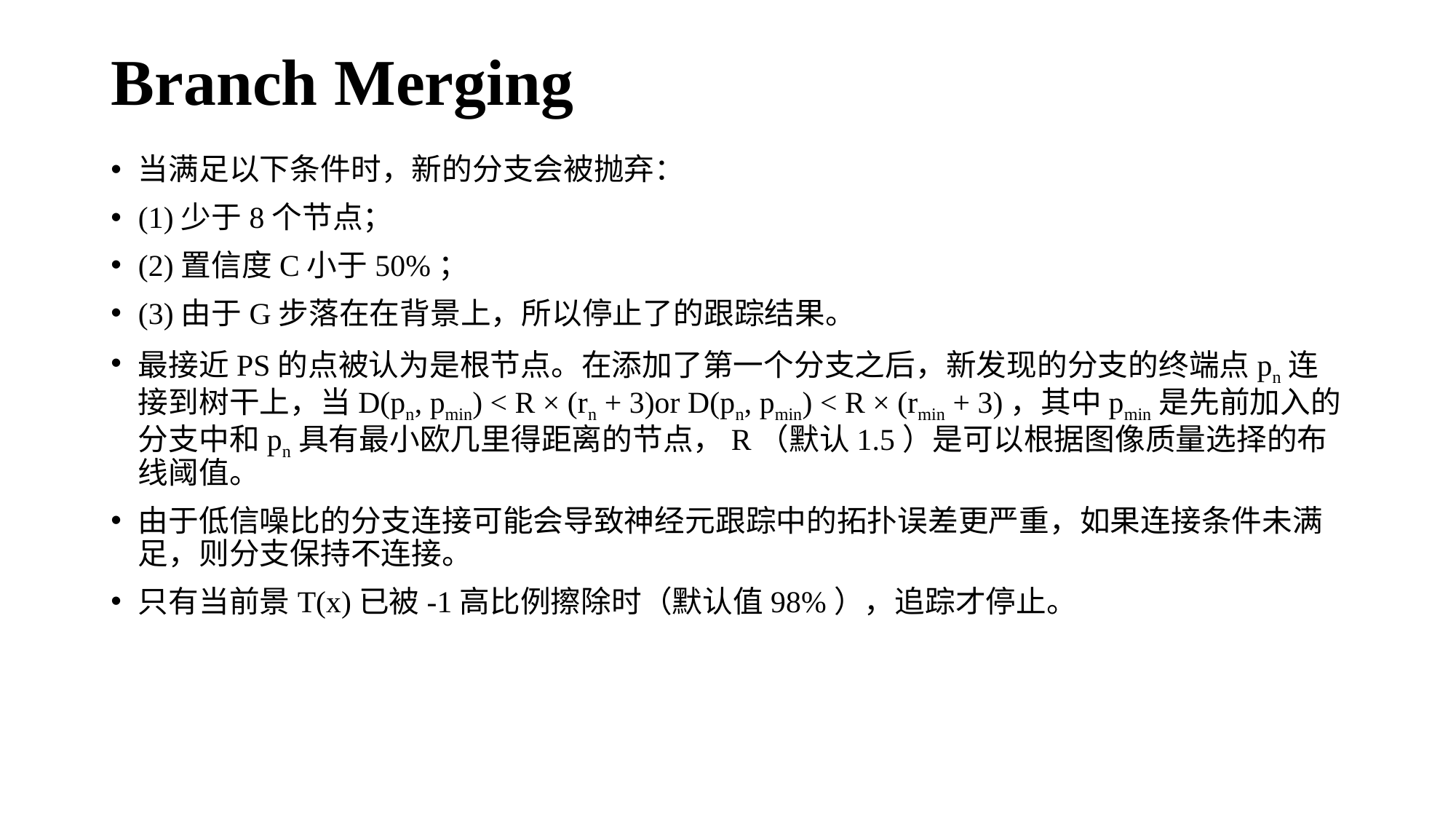

# Branch Merging
当满足以下条件时，新的分支会被抛弃：
(1)少于8个节点；
(2)置信度C小于50%；
(3)由于G步落在在背景上，所以停止了的跟踪结果。
最接近PS的点被认为是根节点。在添加了第一个分支之后，新发现的分支的终端点pn连接到树干上，当D(pn, pmin) < R × (rn + 3)or D(pn, pmin) < R × (rmin + 3)，其中pmin是先前加入的分支中和pn具有最小欧几里得距离的节点，R（默认1.5）是可以根据图像质量选择的布线阈值。
由于低信噪比的分支连接可能会导致神经元跟踪中的拓扑误差更严重，如果连接条件未满足，则分支保持不连接。
只有当前景T(x)已被-1高比例擦除时（默认值98%），追踪才停止。